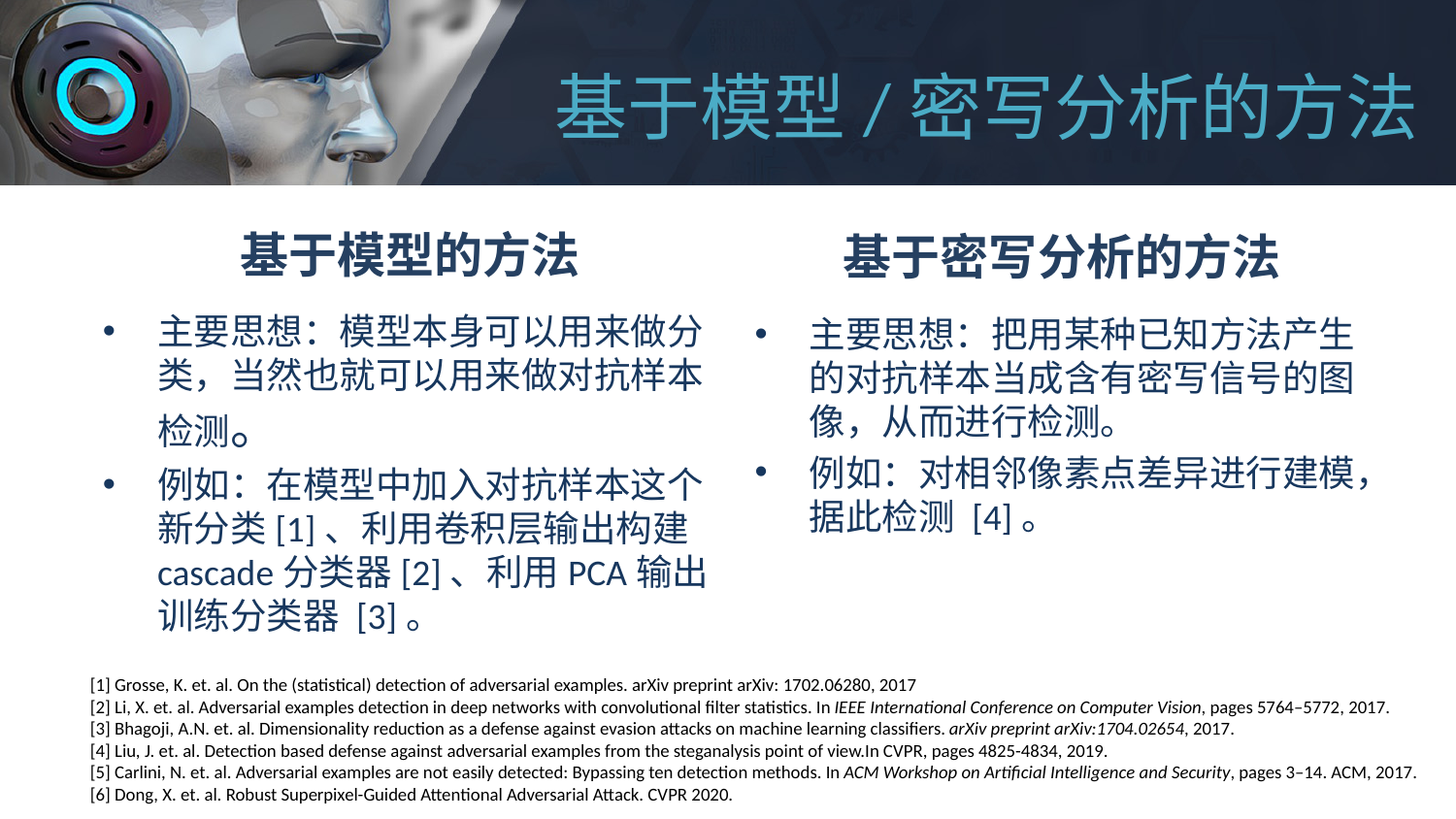

# 基于模型/密写分析的方法
基于模型的方法
基于密写分析的方法
主要思想：模型本身可以用来做分类，当然也就可以用来做对抗样本检测。
例如：在模型中加入对抗样本这个新分类[1]、利用卷积层输出构建cascade分类器[2]、利用PCA输出训练分类器 [3]。

主要思想：把用某种已知方法产生的对抗样本当成含有密写信号的图像，从而进行检测。
例如：对相邻像素点差异进行建模，据此检测 [4]。

[1] Grosse, K. et. al. On the (statistical) detection of adversarial examples. arXiv preprint arXiv: 1702.06280, 2017
[2] Li, X. et. al. Adversarial examples detection in deep networks with convolutional filter statistics. In IEEE International Conference on Computer Vision, pages 5764–5772, 2017.
[3] Bhagoji, A.N. et. al. Dimensionality reduction as a defense against evasion attacks on machine learning classifiers. arXiv preprint arXiv:1704.02654, 2017.
[4] Liu, J. et. al. Detection based defense against adversarial examples from the steganalysis point of view.In CVPR, pages 4825-4834, 2019.
[5] Carlini, N. et. al. Adversarial examples are not easily detected: Bypassing ten detection methods. In ACM Workshop on Artificial Intelligence and Security, pages 3–14. ACM, 2017.
[6] Dong, X. et. al. Robust Superpixel-Guided Attentional Adversarial Attack. CVPR 2020.